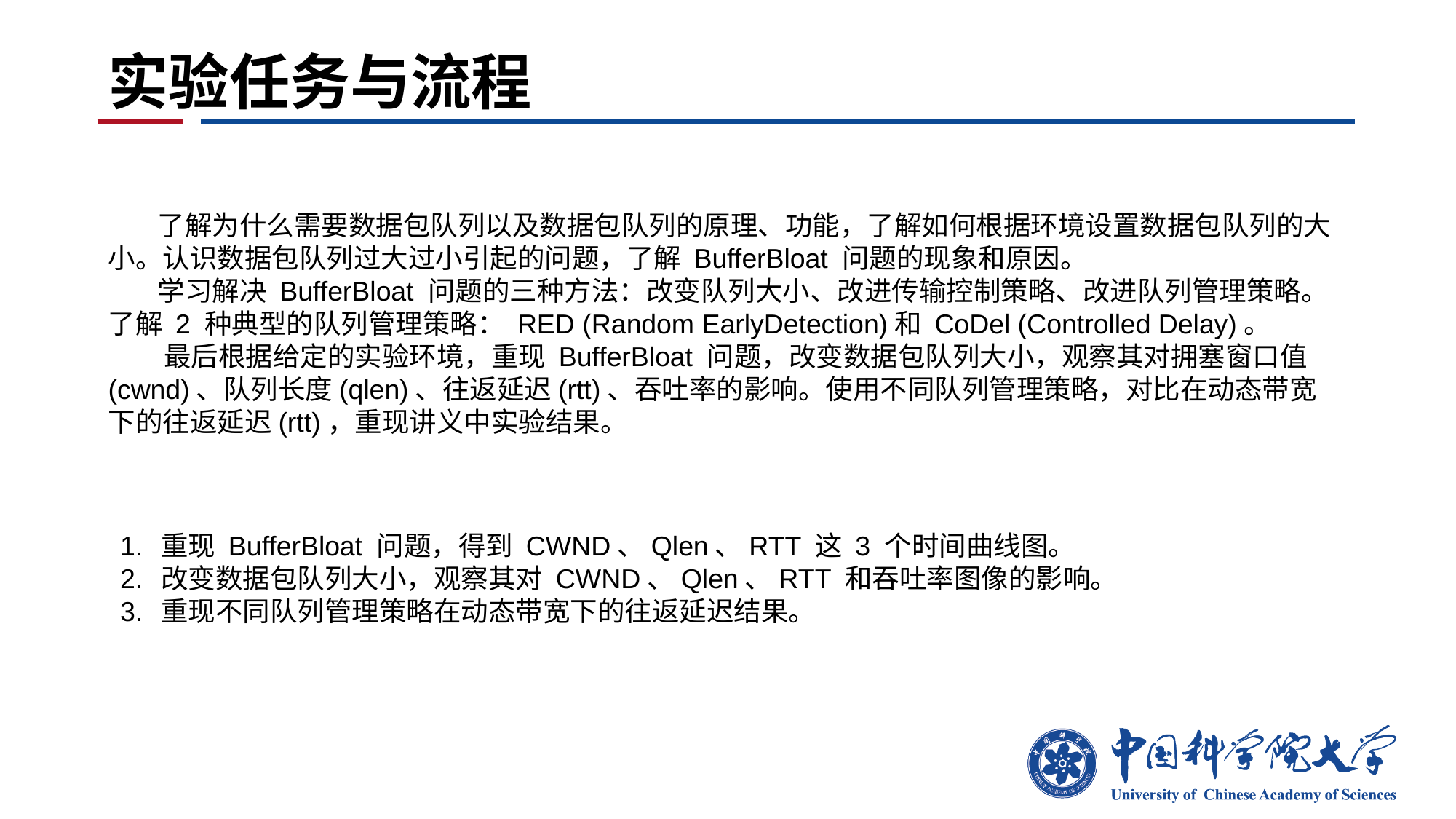

# 实验任务与流程

       了解为什么需要数据包队列以及数据包队列的原理、功能，了解如何根据环境设置数据包队列的大小。认识数据包队列过大过小引起的问题，了解 BufferBloat 问题的现象和原因。
       学习解决 BufferBloat 问题的三种方法：改变队列大小、改进传输控制策略、改进队列管理策略。了解 2 种典型的队列管理策略： RED (Random EarlyDetection)和 CoDel (Controlled Delay)。
        最后根据给定的实验环境，重现 BufferBloat 问题，改变数据包队列大小，观察其对拥塞窗口值(cwnd)、队列长度(qlen)、往返延迟(rtt)、吞吐率的影响。使用不同队列管理策略，对比在动态带宽下的往返延迟(rtt)，重现讲义中实验结果。
重现 BufferBloat 问题，得到 CWND、Qlen、RTT 这 3 个时间曲线图。
改变数据包队列大小，观察其对 CWND、Qlen、RTT 和吞吐率图像的影响。
重现不同队列管理策略在动态带宽下的往返延迟结果。